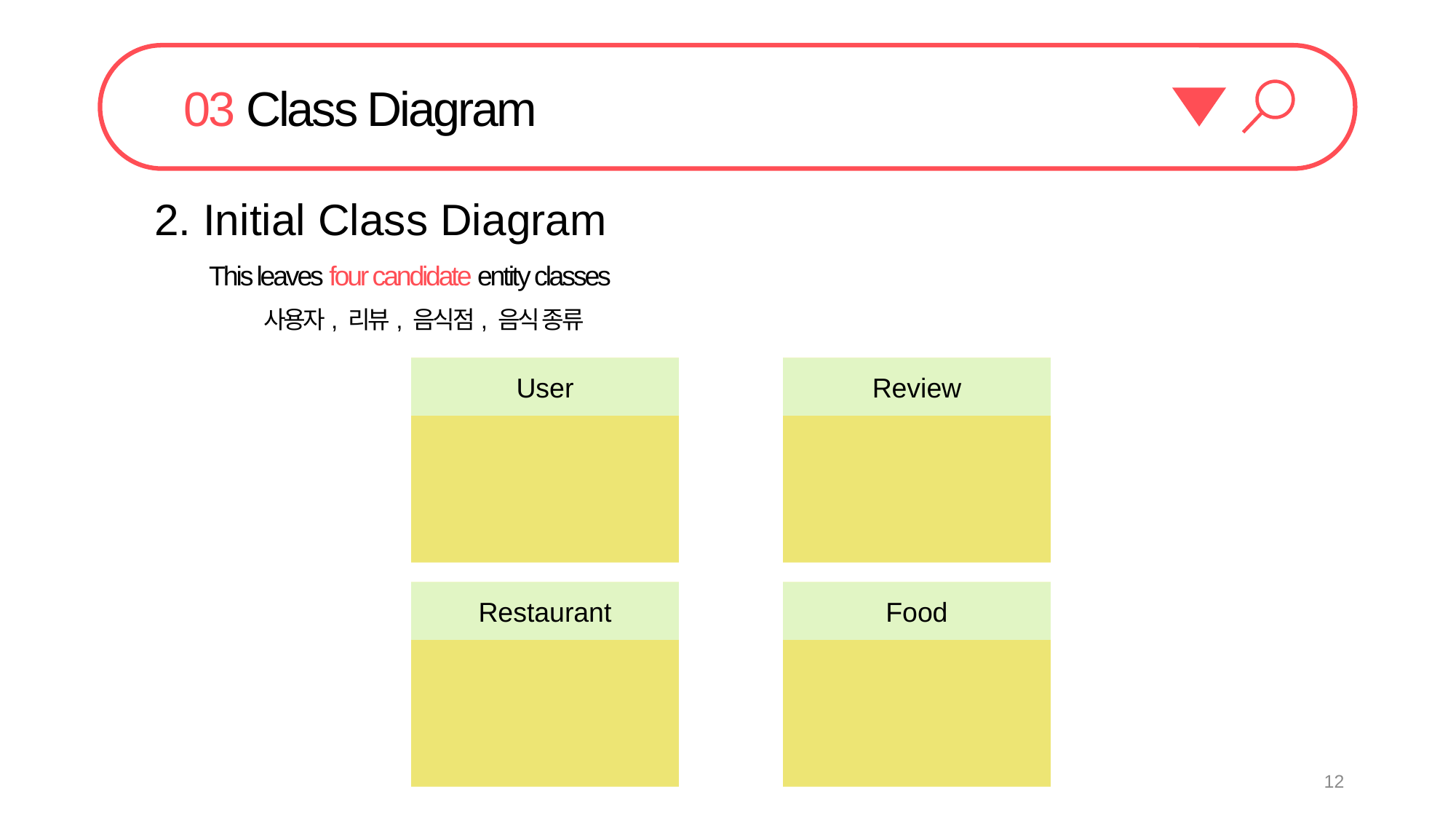

03 Class Diagram

2. Initial Class Diagram
This leaves four candidate entity classes
사용자, 리뷰, 음식점, 음식 종류

User

Review

Restaurant

Food
12